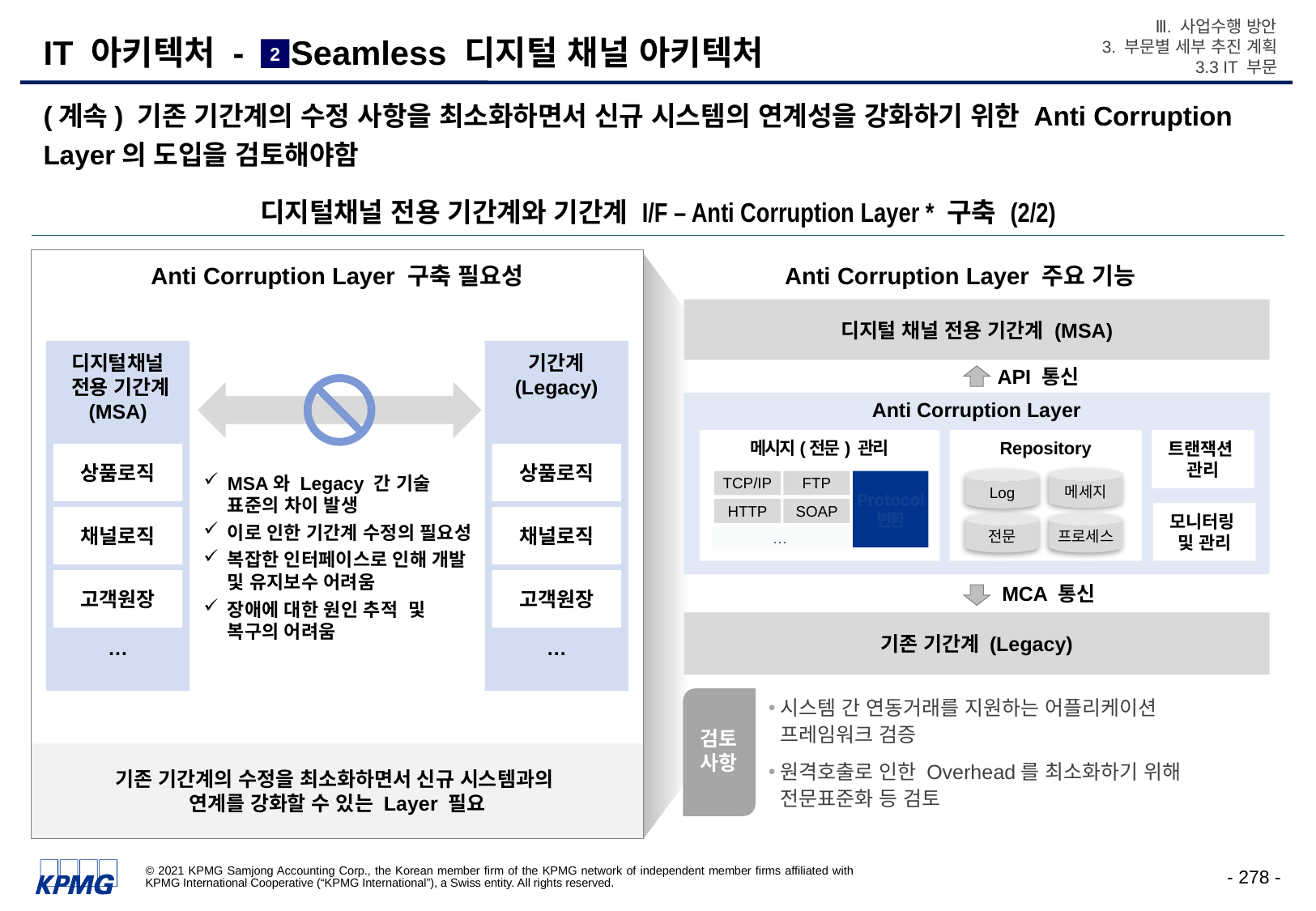

Ⅲ. 사업수행 방안
3. 부문별 세부 추진 계획
3.3 IT 부문
# IT 아키텍처 -     Seamless 디지털 채널 아키텍처
2
(계속) 기존 기간계의 수정 사항을 최소화하면서 신규 시스템의 연계성을 강화하기 위한 Anti Corruption Layer의 도입을 검토해야함
디지털채널 전용 기간계와 기간계 I/F – Anti Corruption Layer * 구축 (2/2)

Anti Corruption Layer 구축 필요성
Anti Corruption Layer 주요 기능
디지털 채널 전용 기간계 (MSA)
디지털채널
 전용 기간계
(MSA)
기간계
(Legacy)
API 통신

Anti Corruption Layer
메시지(전문) 관리
Repository
트랜잭션
관리
상품로직
상품로직

MSA와 Legacy 간 기술 표준의 차이 발생
이로 인한 기간계 수정의 필요성
복잡한 인터페이스로 인해 개발 및 유지보수 어려움
장애에 대한 원인 추적  및 복구의 어려움
메세지
Log
TCP/IP
FTP
Protocol
변환
HTTP
SOAP
모니터링
및 관리
채널로직
채널로직
전문
프로세스

…
고객원장
고객원장
MCA 통신

기존 기간계 (Legacy)
…
…
시스템 간 연동거래를 지원하는 어플리케이션 프레임워크 검증
원격호출로 인한 Overhead를 최소화하기 위해 전문표준화 등 검토
검토
사항
기존 기간계의 수정을 최소화하면서 신규 시스템과의
연계를 강화할 수 있는 Layer 필요